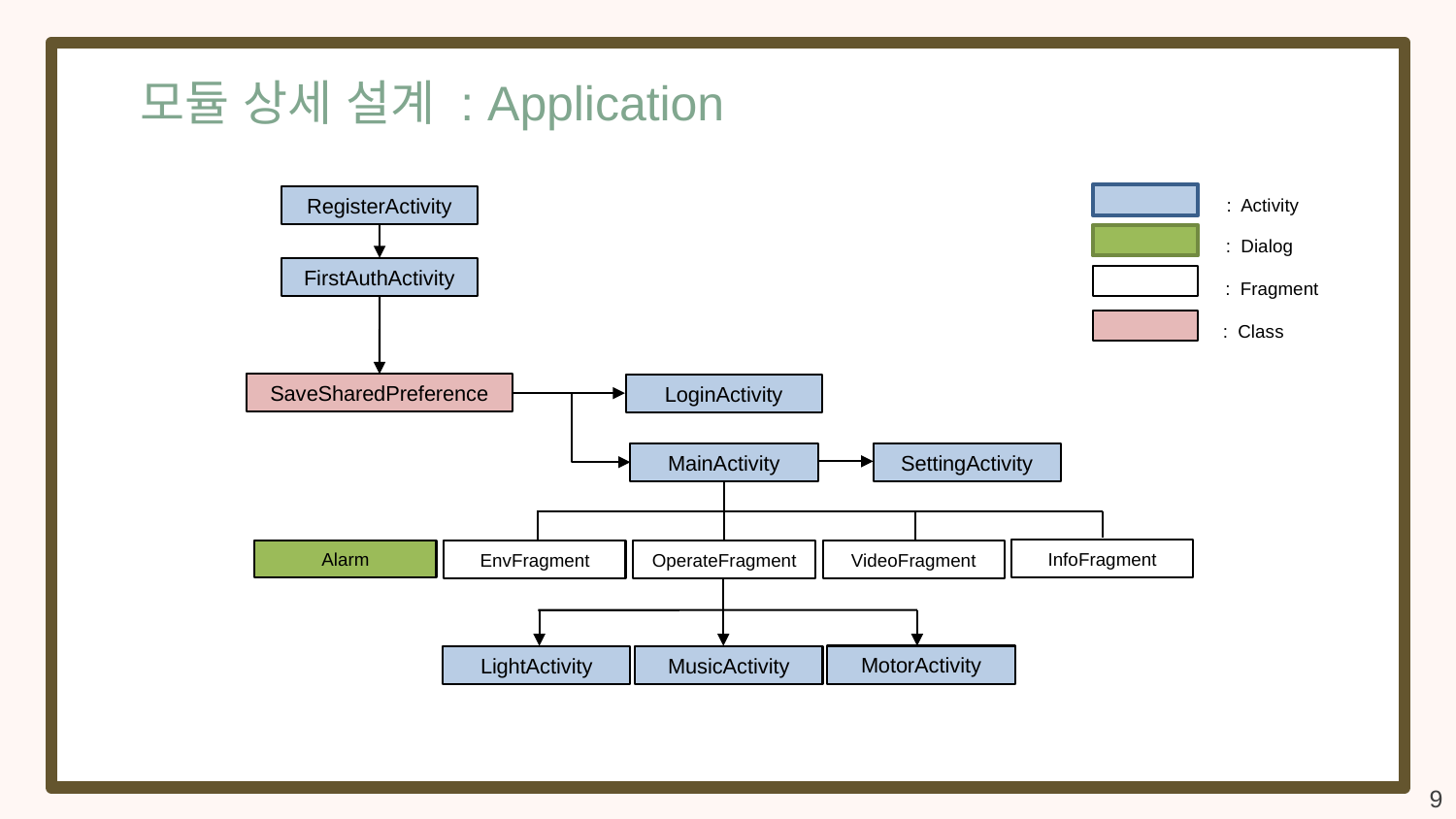

모듈 상세 설계 : Application

RegisterActivity
:  Activity

:  Dialog
FirstAuthActivity

:  Fragment

:  Class
SaveSharedPreference
LoginActivity
MainActivity
SettingActivity
Alarm
OperateFragment
VideoFragment
EnvFragment
MotorActivity
LightActivity
MusicActivity
InfoFragment
9